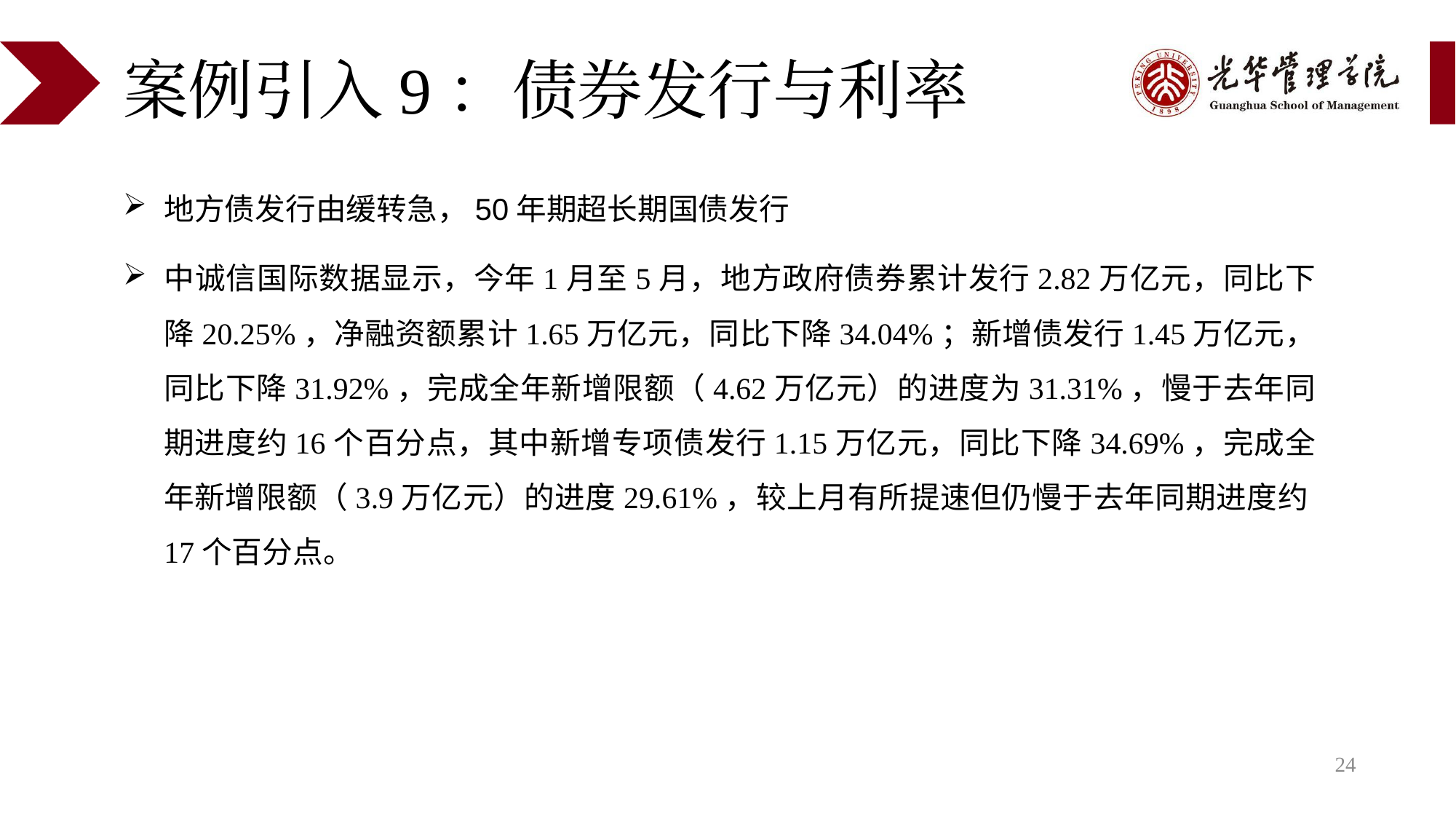

# 案例引入9：债券发行与利率
地方债发行由缓转急，50年期超长期国债发行
中诚信国际数据显示，今年1月至5月，地方政府债券累计发行2.82万亿元，同比下降20.25%，净融资额累计1.65万亿元，同比下降34.04%；新增债发行1.45万亿元，同比下降31.92%，完成全年新增限额（4.62万亿元）的进度为31.31%，慢于去年同期进度约16个百分点，其中新增专项债发行1.15万亿元，同比下降34.69%，完成全年新增限额（3.9万亿元）的进度29.61%，较上月有所提速但仍慢于去年同期进度约17个百分点。

24